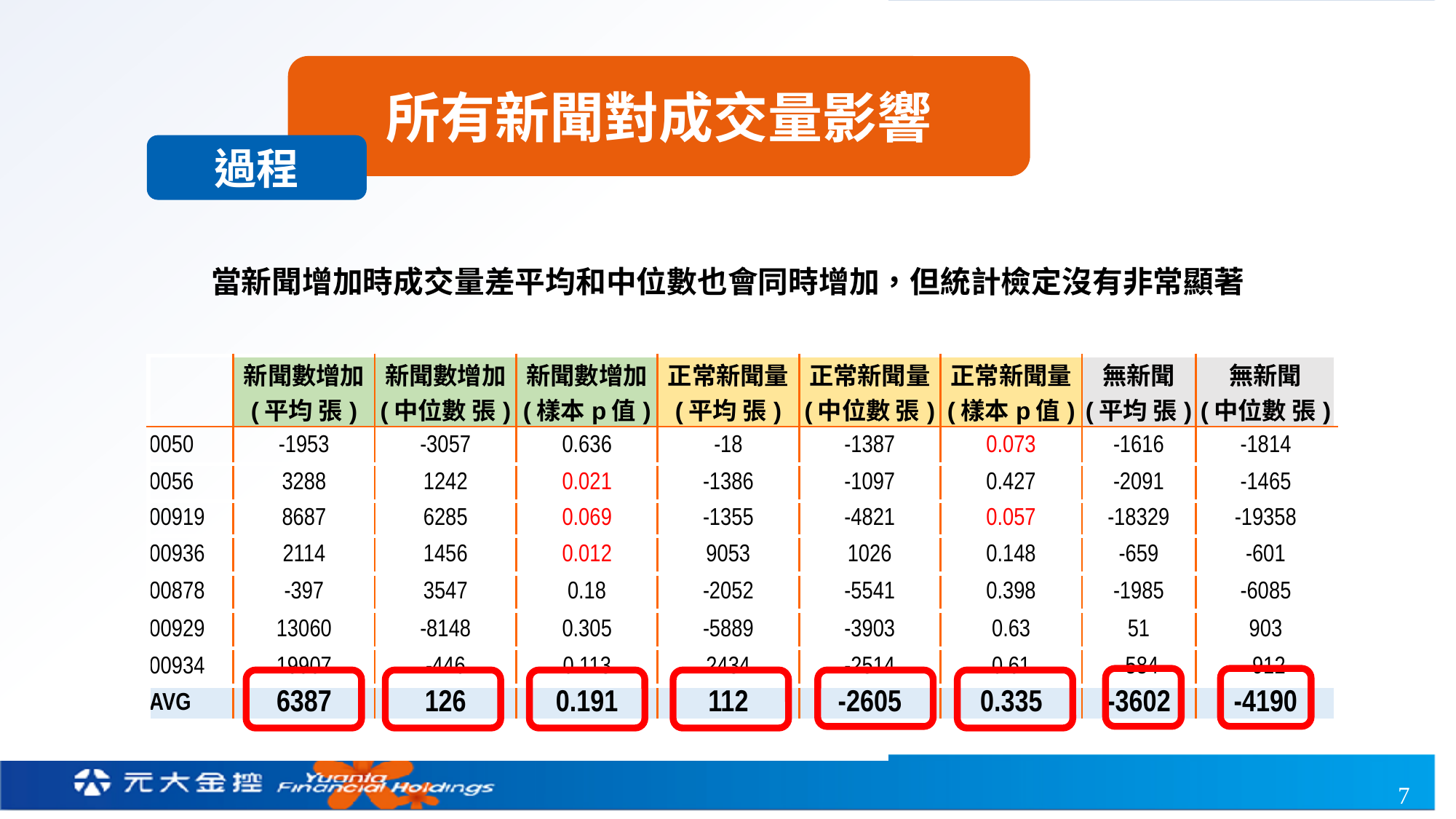

所有新聞對成交量影響
過程
當新聞增加時成交量差平均和中位數也會同時增加，但統計檢定沒有非常顯著
|  | 新聞數增加 (平均 張) | 新聞數增加 (中位數 張) | 新聞數增加 (樣本p值) | 正常新聞量 (平均 張) | 正常新聞量 (中位數 張) | 正常新聞量 (樣本p值) | 無新聞 (平均 張) | 無新聞 (中位數 張) |
| --- | --- | --- | --- | --- | --- | --- | --- | --- |
| 0050 | -1953 | -3057 | 0.636 | -18 | -1387 | 0.073 | -1616 | -1814 |
| 0056 | 3288 | 1242 | 0.021 | -1386 | -1097 | 0.427 | -2091 | -1465 |
| 00919 | 8687 | 6285 | 0.069 | -1355 | -4821 | 0.057 | -18329 | -19358 |
| 00936 | 2114 | 1456 | 0.012 | 9053 | 1026 | 0.148 | -659 | -601 |
| 00878 | -397 | 3547 | 0.18 | -2052 | -5541 | 0.398 | -1985 | -6085 |
| 00929 | 13060 | -8148 | 0.305 | -5889 | -3903 | 0.63 | 51 | 903 |
| 00934 | 19907 | -446 | 0.113 | 2434 | -2514 | 0.61 | -584 | -912 |
| AVG | 6387 | 126 | 0.191 | 112 | -2605 | 0.335 | -3602 | -4190 |

7